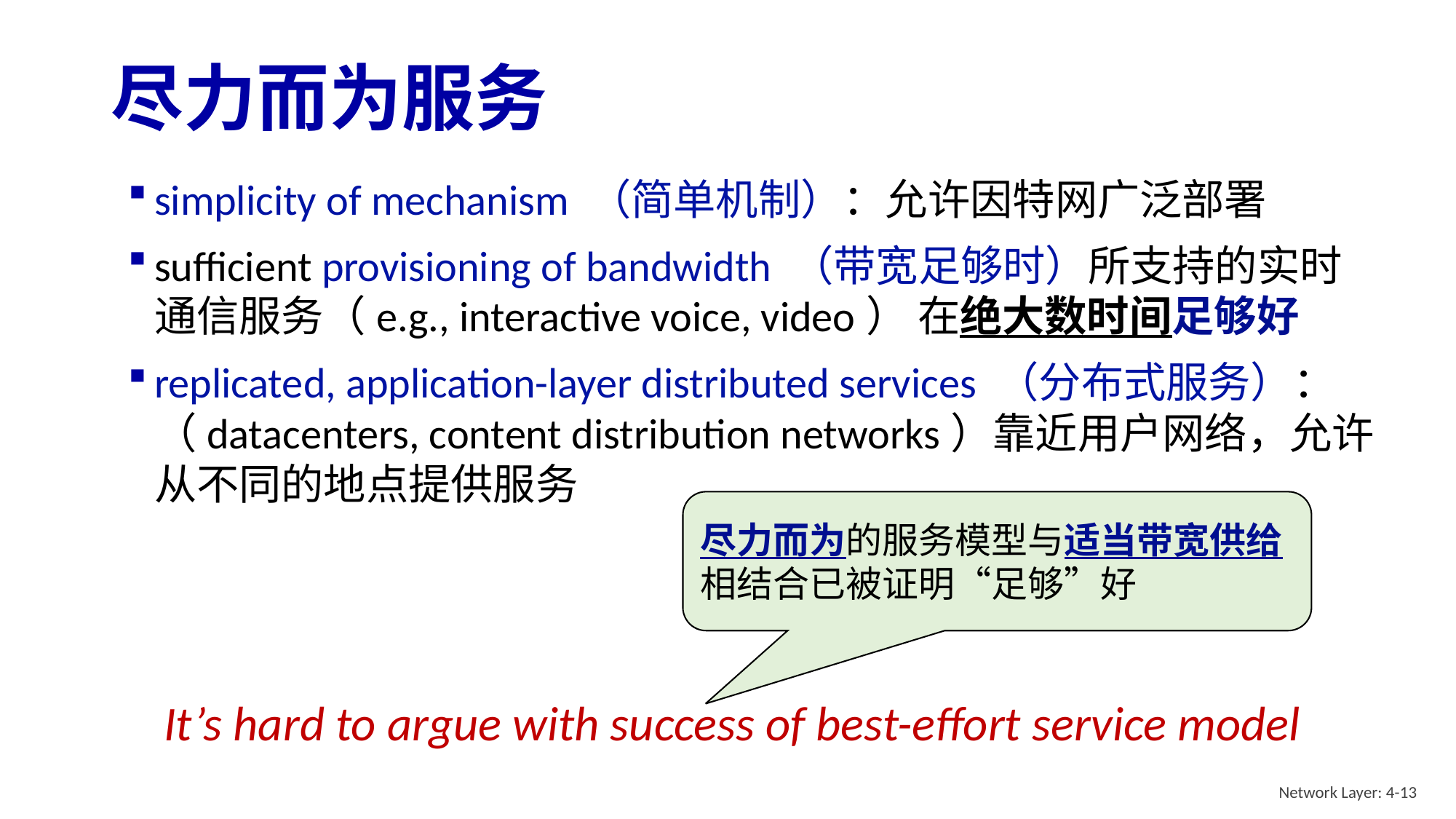

# 尽力而为服务
simplicity of mechanism （简单机制）：允许因特网广泛部署
sufficient provisioning of bandwidth （带宽足够时）所支持的实时通信服务（e.g., interactive voice, video） 在绝大数时间足够好
replicated, application-layer distributed services （分布式服务）：（datacenters, content distribution networks）靠近用户网络，允许从不同的地点提供服务

尽力而为的服务模型与适当带宽供给相结合已被证明“足够”好
It’s hard to argue with success of best-effort service model
Network Layer: 4-13